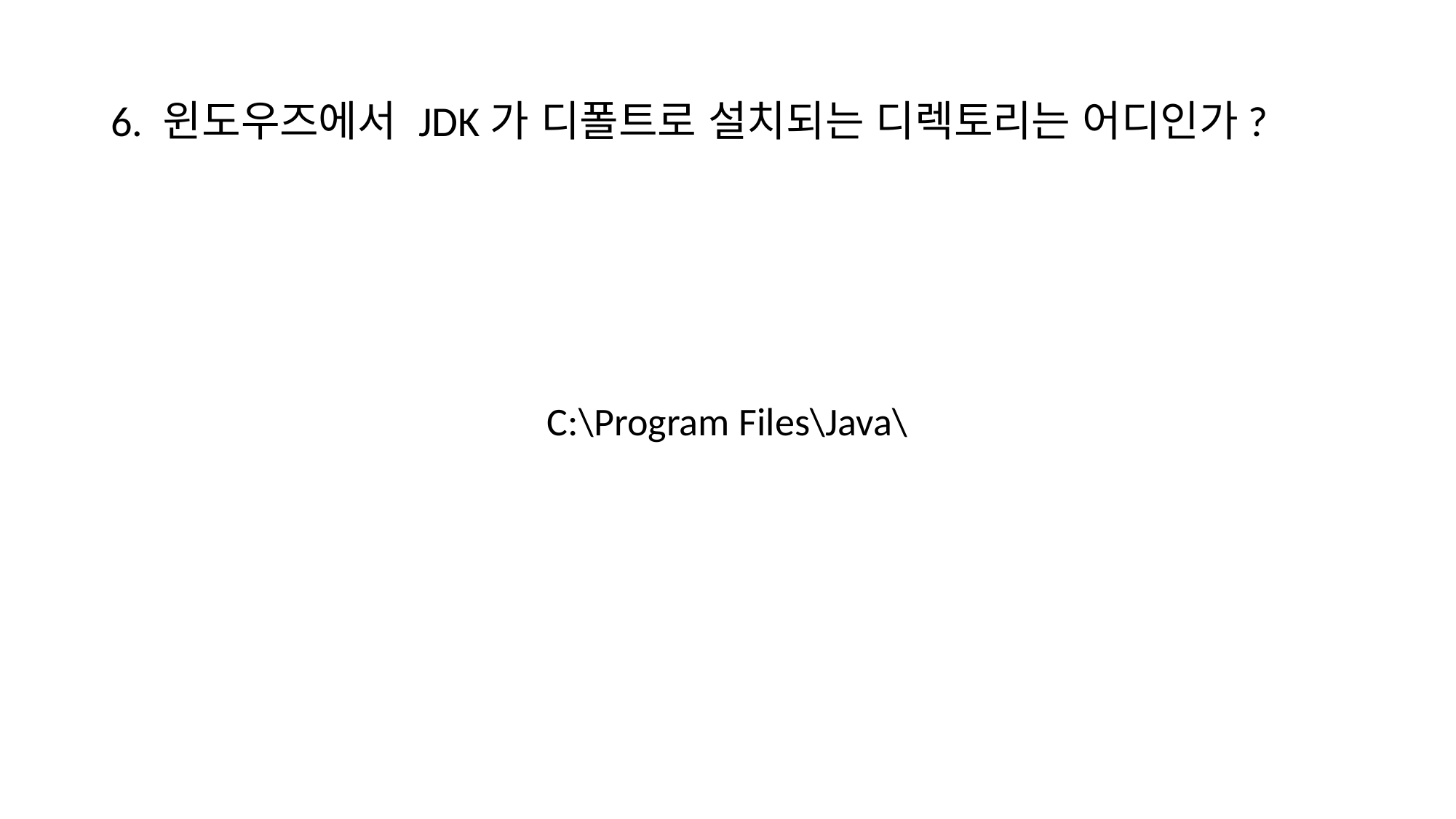

# 6. 윈도우즈에서 JDK가 디폴트로 설치되는 디렉토리는 어디인가?

C:\Program Files\Java\